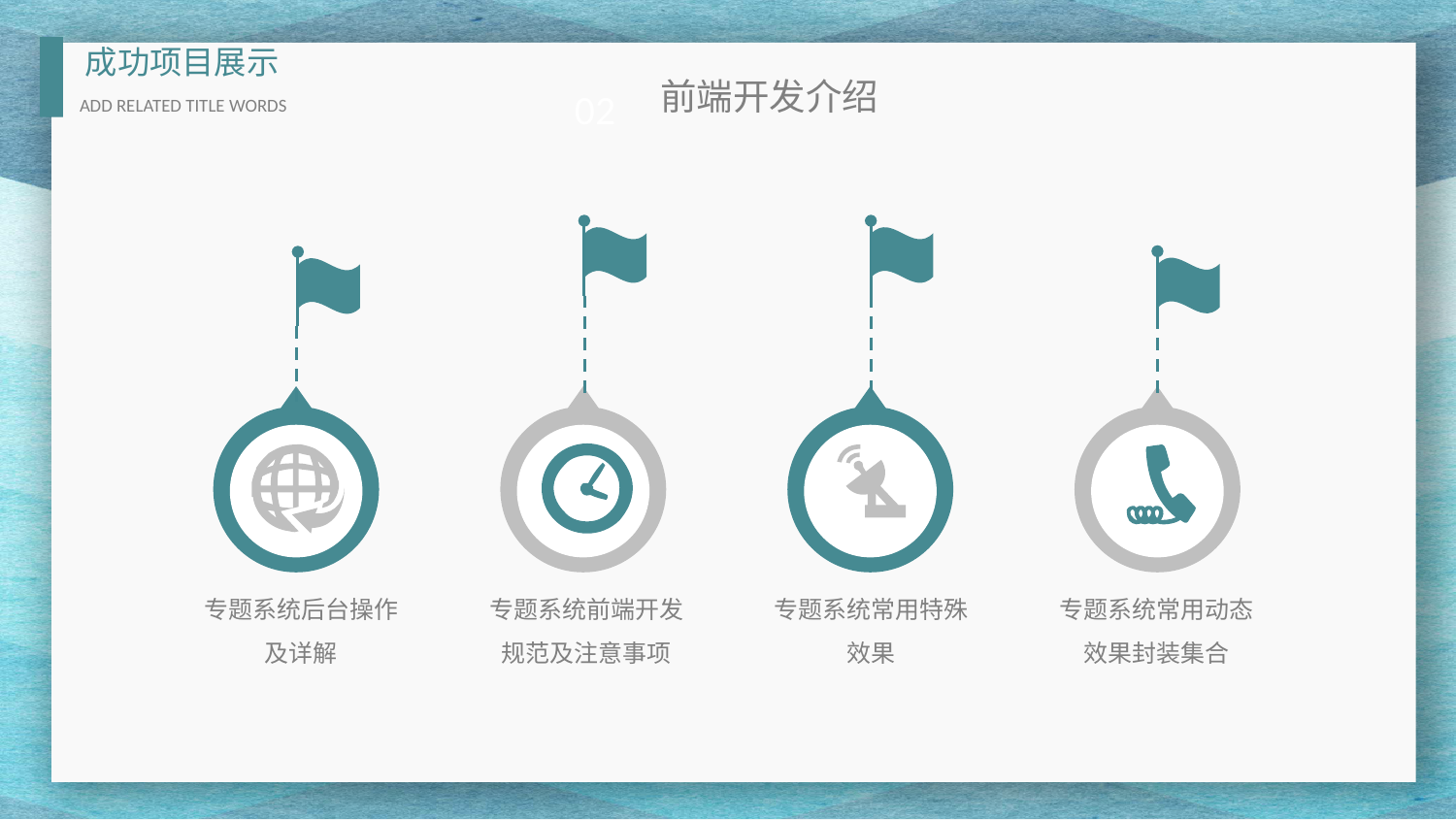

前端开发介绍
02

专题系统后台操作及详解
专题系统前端开发规范及注意事项
专题系统常用特殊效果
专题系统常用动态效果封装集合